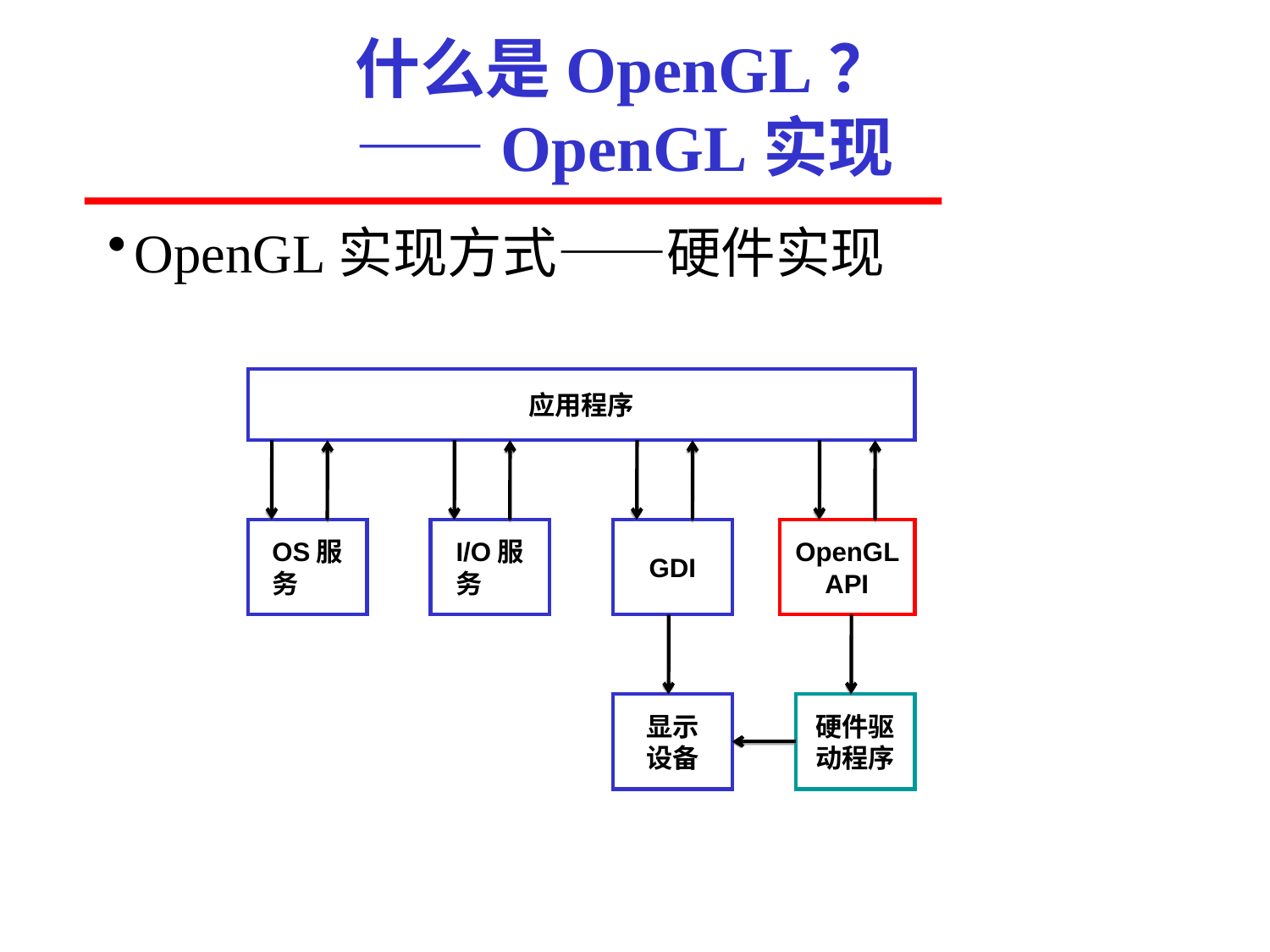

# 什么是OpenGL？ ——OpenGL实现
OpenGL实现方式——硬件实现

应用程序
OS服务
I/O服务
GDI
OpenGL
    API
显示
设备
硬件驱动程序